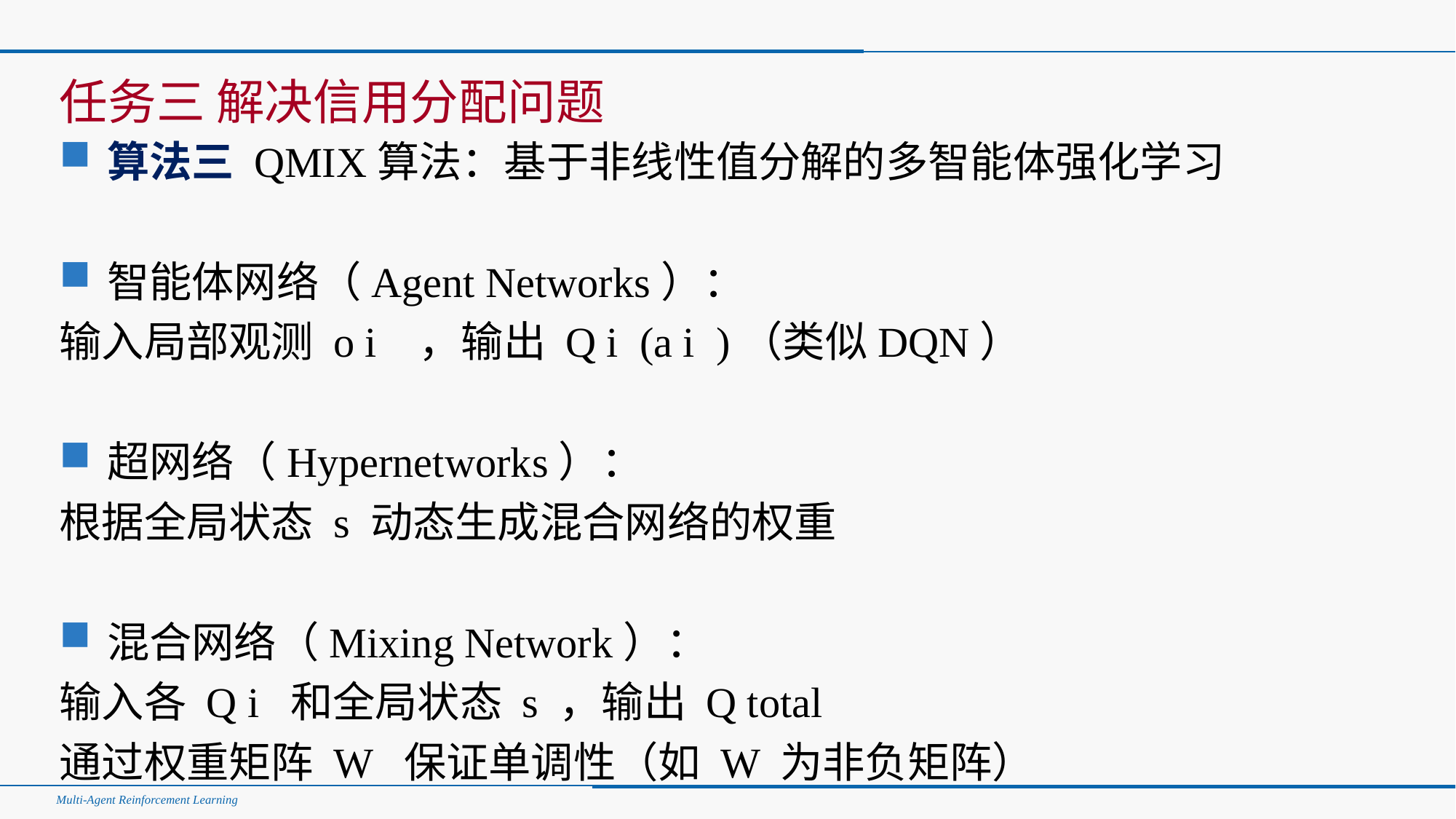

#
任务三 解决信用分配问题
算法三 QMIX算法：基于非线性值分解的多智能体强化学习

智能体网络（Agent Networks）：
输入局部观测 o i  ​ ，输出 Q i ​ (a i ​ )（类似DQN）

超网络（Hypernetworks）：
根据全局状态 s 动态生成混合网络的权重

混合网络（Mixing Network）：
输入各 Q i ​ 和全局状态 s ，输出 Q total ​
通过权重矩阵 W  保证单调性（如 W 为非负矩阵）

60